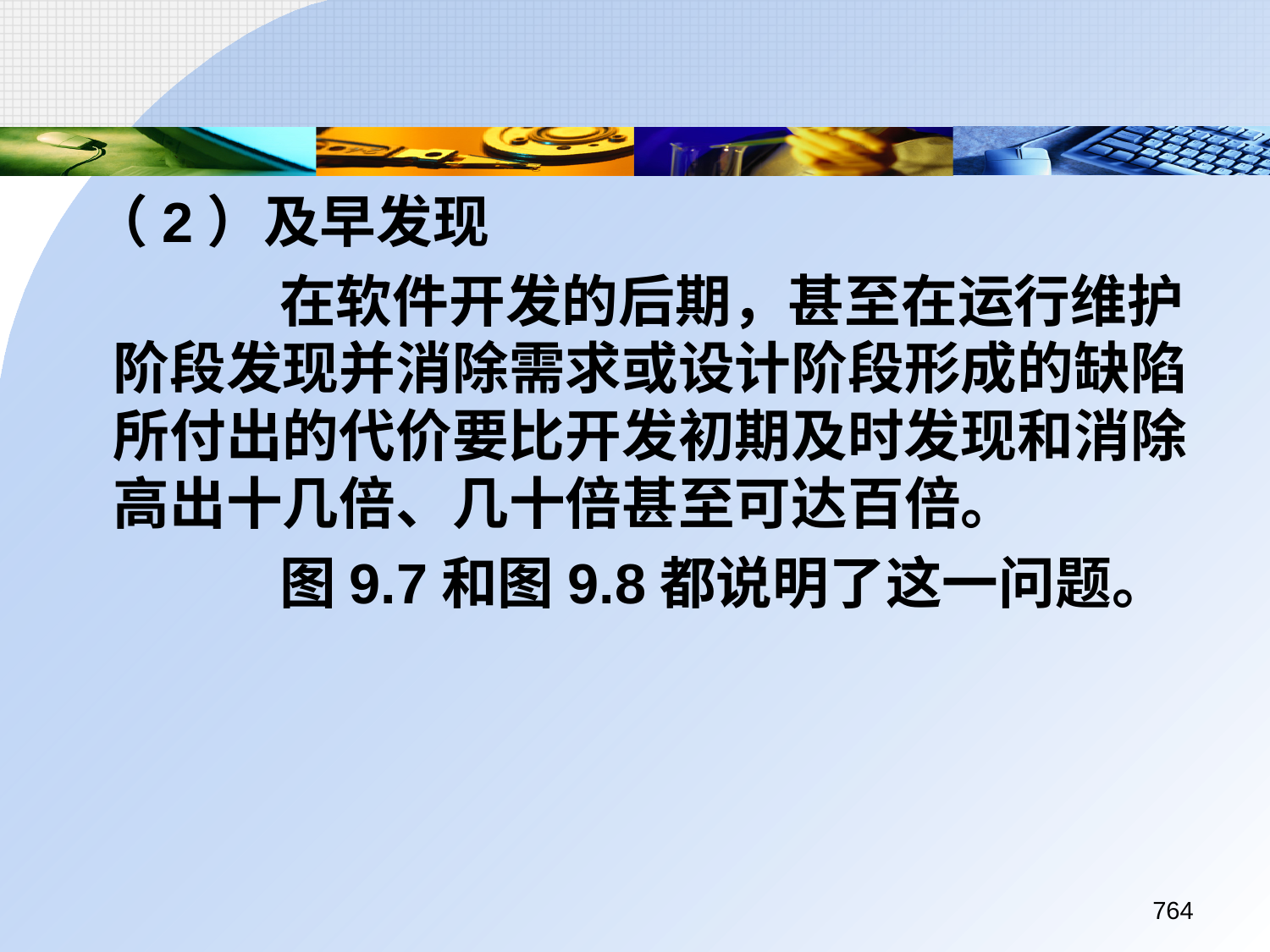

（2）及早发现
		  在软件开发的后期，甚至在运行维护阶段发现并消除需求或设计阶段形成的缺陷所付出的代价要比开发初期及时发现和消除高出十几倍、几十倍甚至可达百倍。
		  图9.7和图9.8都说明了这一问题。

764